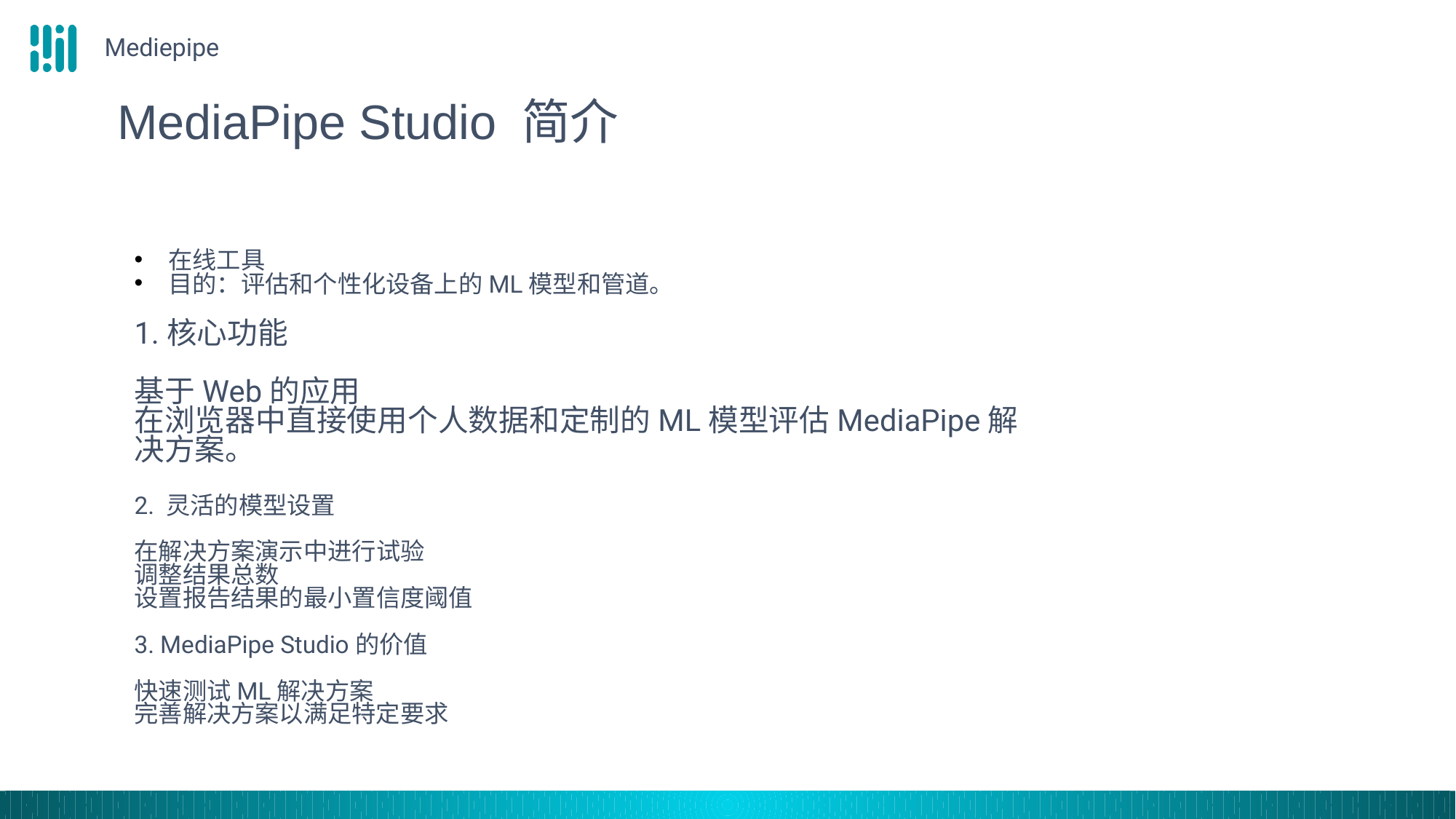

Mediepipe
MediaPipe Studio 简介
在线工具
目的：评估和个性化设备上的ML模型和管道。

1.核心功能

基于Web的应用
在浏览器中直接使用个人数据和定制的ML模型评估MediaPipe解决方案。

2. 灵活的模型设置

在解决方案演示中进行试验
调整结果总数
设置报告结果的最小置信度阈值

3. MediaPipe Studio的价值

快速测试ML解决方案
完善解决方案以满足特定要求